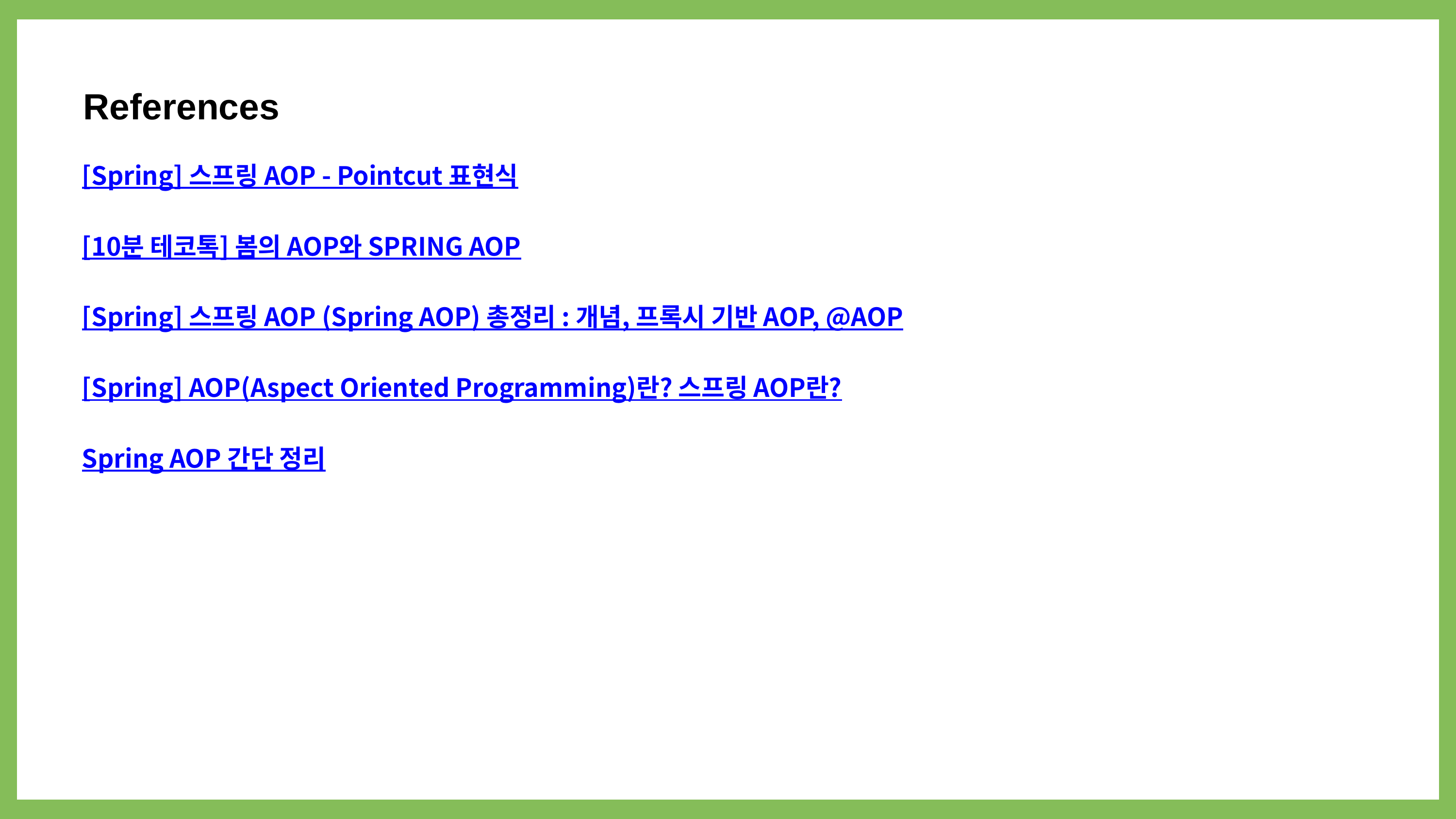

References
[Spring] 스프링 AOP - Pointcut 표현식

[10분 테코톡] 봄의 AOP와 SPRING AOP

[Spring] 스프링 AOP (Spring AOP) 총정리 : 개념, 프록시 기반 AOP, @AOP

[Spring] AOP(Aspect Oriented Programming)란? 스프링 AOP란?

Spring AOP 간단 정리